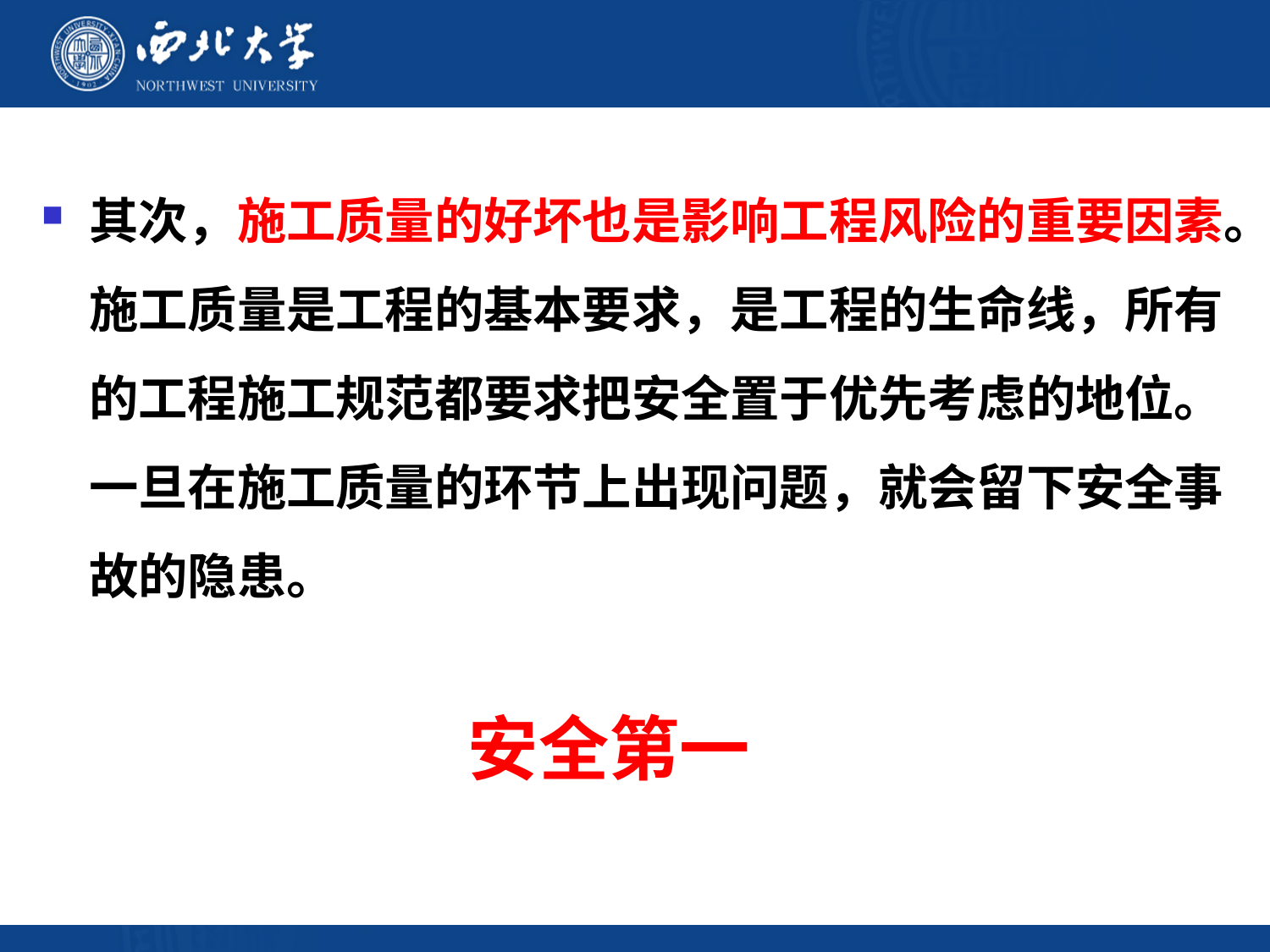

其次，施工质量的好坏也是影响工程风险的重要因素。施工质量是工程的基本要求，是工程的生命线，所有的工程施工规范都要求把安全置于优先考虑的地位。一旦在施工质量的环节上出现问题，就会留下安全事故的隐患。
安全第一